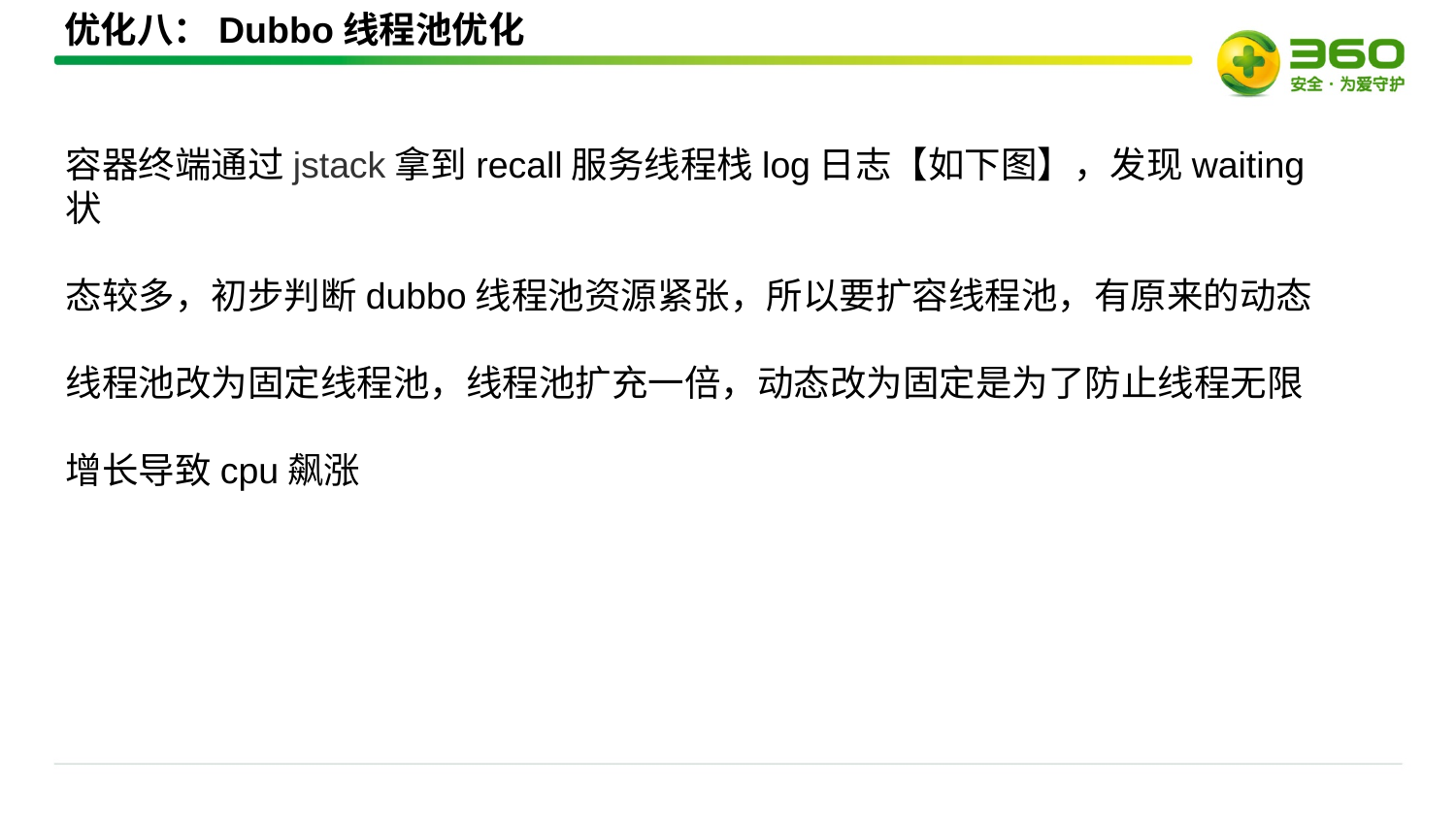

优化八：Dubbo线程池优化
容器终端通过jstack拿到recall服务线程栈log日志【如下图】，发现waiting状

态较多，初步判断dubbo线程池资源紧张，所以要扩容线程池，有原来的动态

线程池改为固定线程池，线程池扩充一倍，动态改为固定是为了防止线程无限

增长导致cpu飙涨